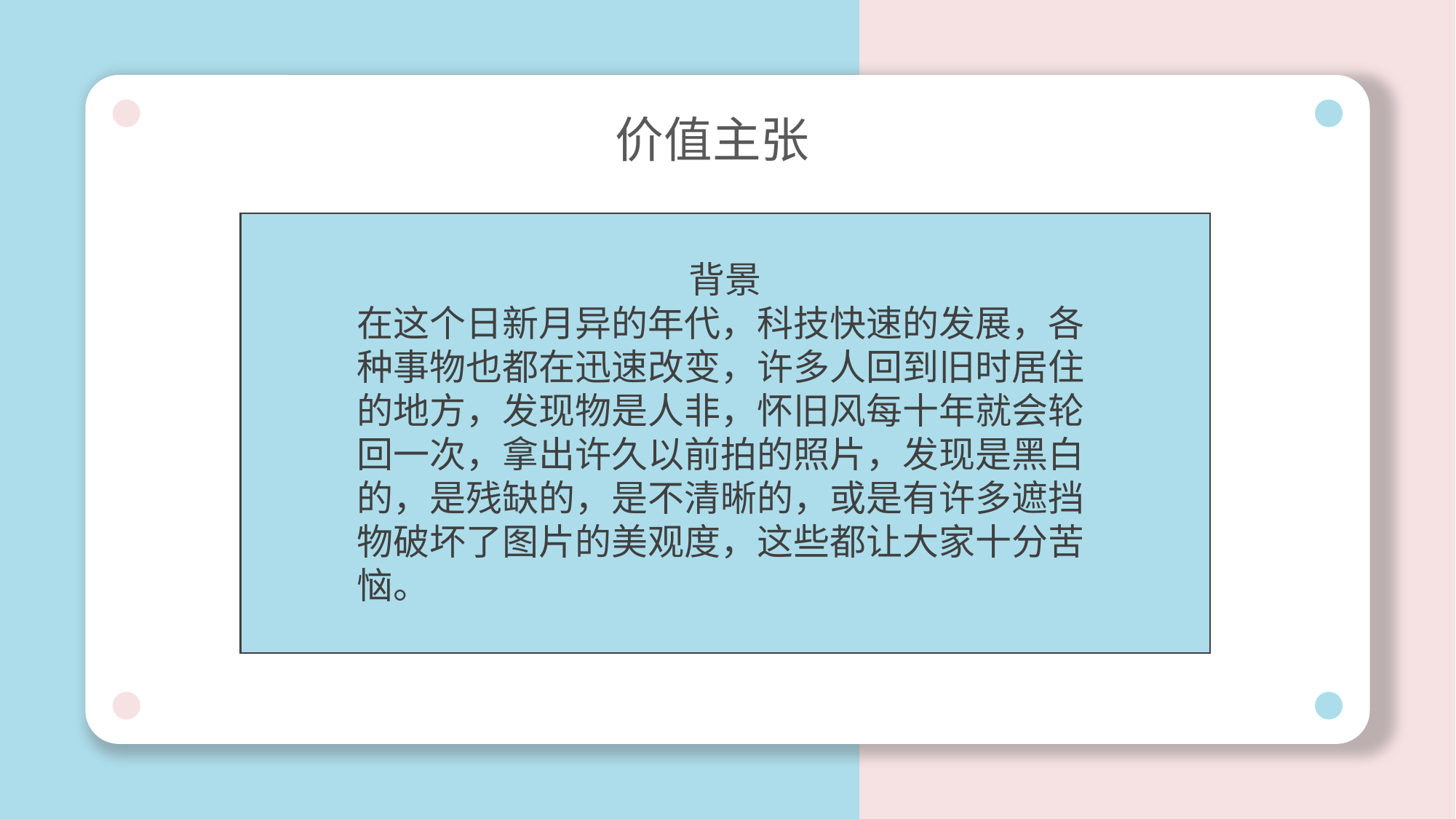

价值主张

背景
在这个日新月异的年代，科技快速的发展，各种事物也都在迅速改变，许多人回到旧时居住的地方，发现物是人非，怀旧风每十年就会轮回一次，拿出许久以前拍的照片，发现是黑白的，是残缺的，是不清晰的，或是有许多遮挡物破坏了图片的美观度，这些都让大家十分苦恼。